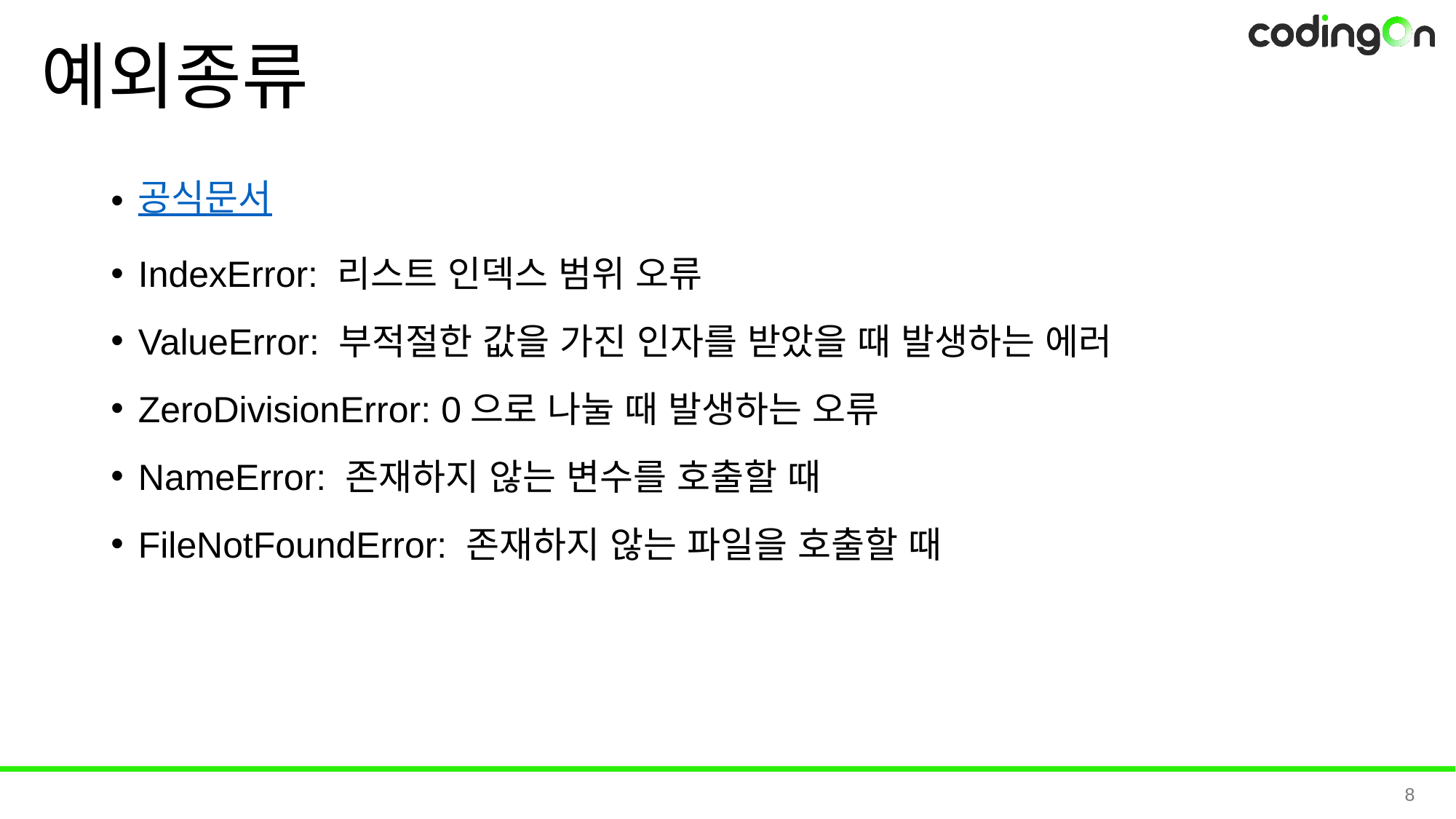

# 예외종류
공식문서
IndexError: 리스트 인덱스 범위 오류
ValueError: 부적절한 값을 가진 인자를 받았을 때 발생하는 에러
ZeroDivisionError: 0으로 나눌 때 발생하는 오류
NameError: 존재하지 않는 변수를 호출할 때
FileNotFoundError: 존재하지 않는 파일을 호출할 때

8